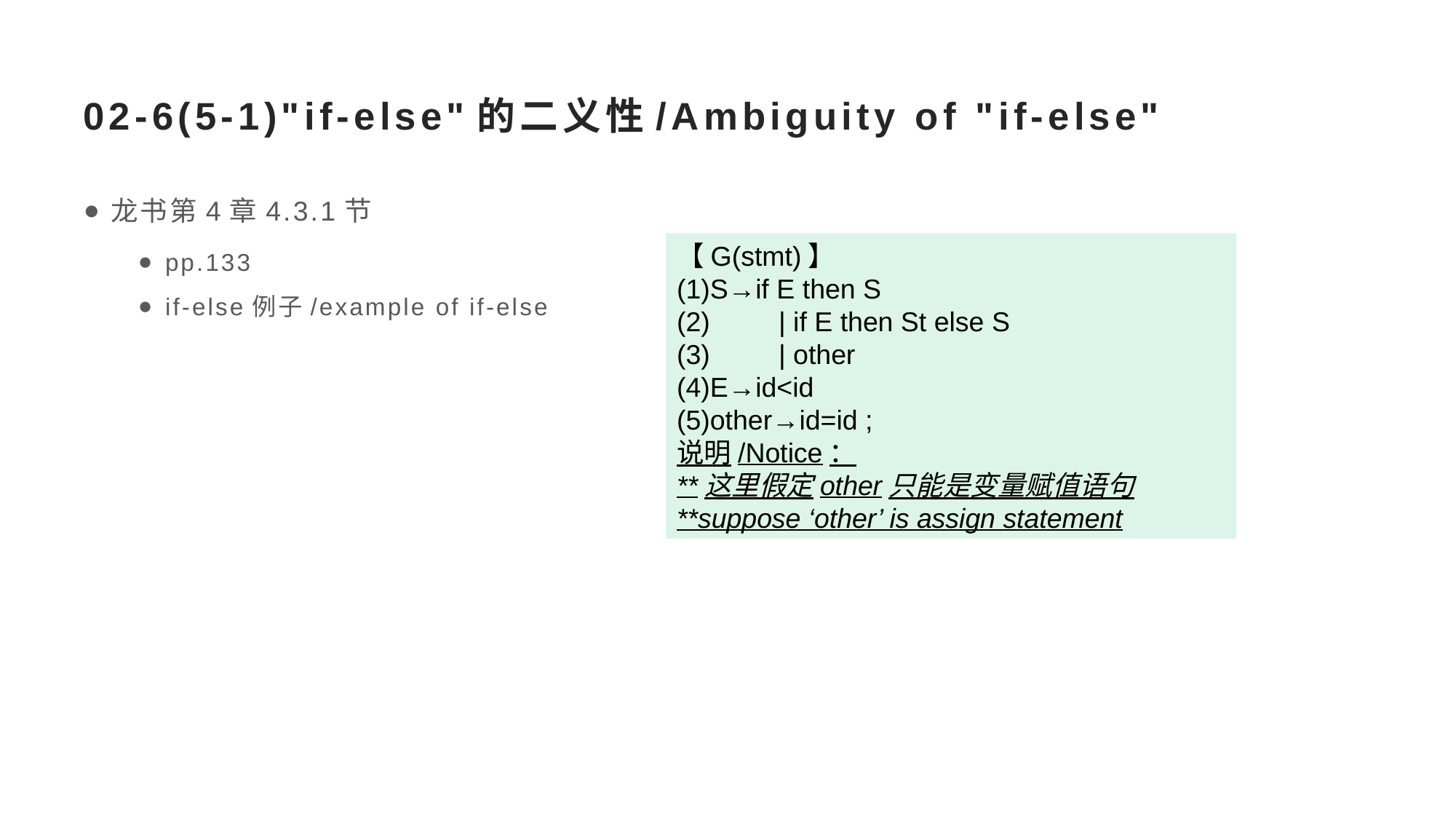

# 02-6(5-1)"if-else"的二义性/Ambiguity of "if-else"
龙书第4章4.3.1节
pp.133
if-else例子/example of if-else

【G(stmt)】
(1)S→if E then S
(2)         | if E then St else S
(3)         | other
(4)E→id<id
(5)other→id=id ;
说明/Notice：
**这里假定other只能是变量赋值语句
**suppose ‘other’ is assign statement
62